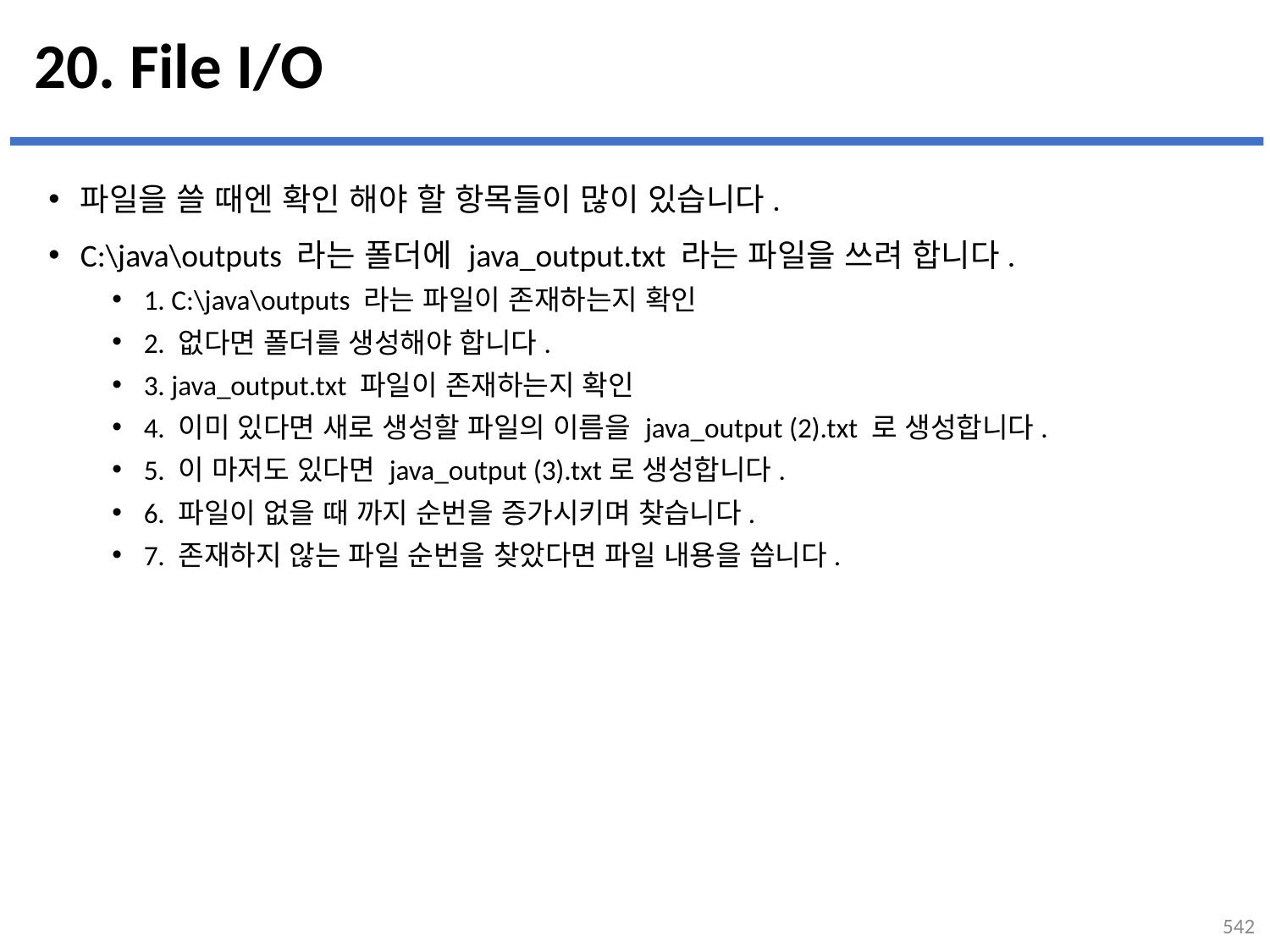

# 20. File I/O
파일을 쓸 때엔 확인 해야 할 항목들이 많이 있습니다.
C:\java\outputs 라는 폴더에 java_output.txt 라는 파일을 쓰려 합니다.
1. C:\java\outputs 라는 파일이 존재하는지 확인
2. 없다면 폴더를 생성해야 합니다.
3. java_output.txt 파일이 존재하는지 확인
4. 이미 있다면 새로 생성할 파일의 이름을 java_output (2).txt 로 생성합니다.
5. 이 마저도 있다면 java_output (3).txt로 생성합니다.
6. 파일이 없을 때 까지 순번을 증가시키며 찾습니다.
7. 존재하지 않는 파일 순번을 찾았다면 파일 내용을 씁니다.
542